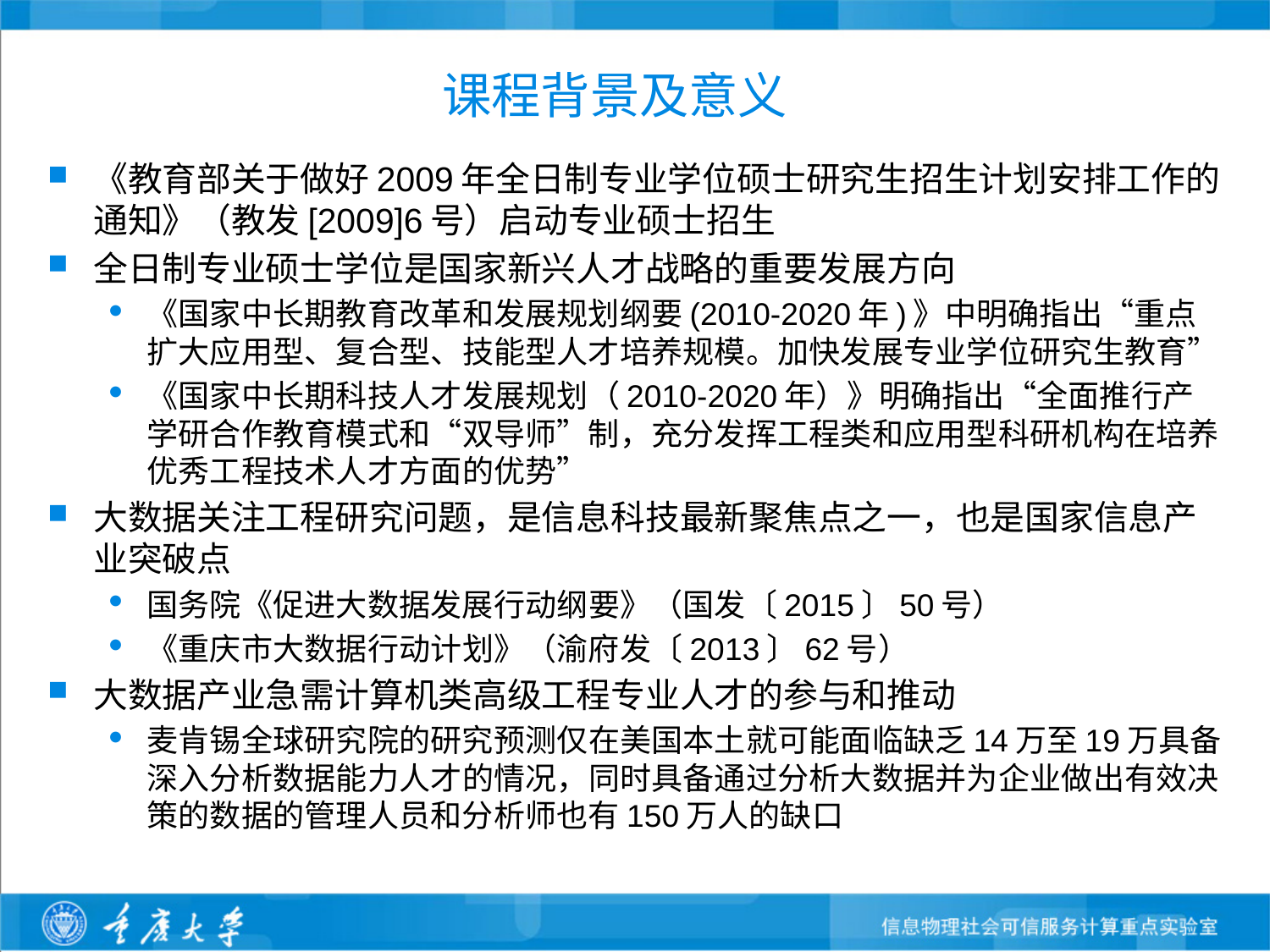

# 课程背景及意义
《教育部关于做好2009年全日制专业学位硕士研究生招生计划安排工作的通知》（教发[2009]6号）启动专业硕士招生
全日制专业硕士学位是国家新兴人才战略的重要发展方向
《国家中长期教育改革和发展规划纲要(2010-2020年)》中明确指出“重点扩大应用型、复合型、技能型人才培养规模。加快发展专业学位研究生教育”
《国家中长期科技人才发展规划（2010-2020年）》明确指出“全面推行产学研合作教育模式和“双导师”制，充分发挥工程类和应用型科研机构在培养优秀工程技术人才方面的优势”
大数据关注工程研究问题，是信息科技最新聚焦点之一，也是国家信息产业突破点
国务院《促进大数据发展行动纲要》（国发〔2015〕50号）
《重庆市大数据行动计划》（渝府发〔2013〕62号）
大数据产业急需计算机类高级工程专业人才的参与和推动
麦肯锡全球研究院的研究预测仅在美国本土就可能面临缺乏14万至19万具备深入分析数据能力人才的情况，同时具备通过分析大数据并为企业做出有效决策的数据的管理人员和分析师也有150万人的缺口